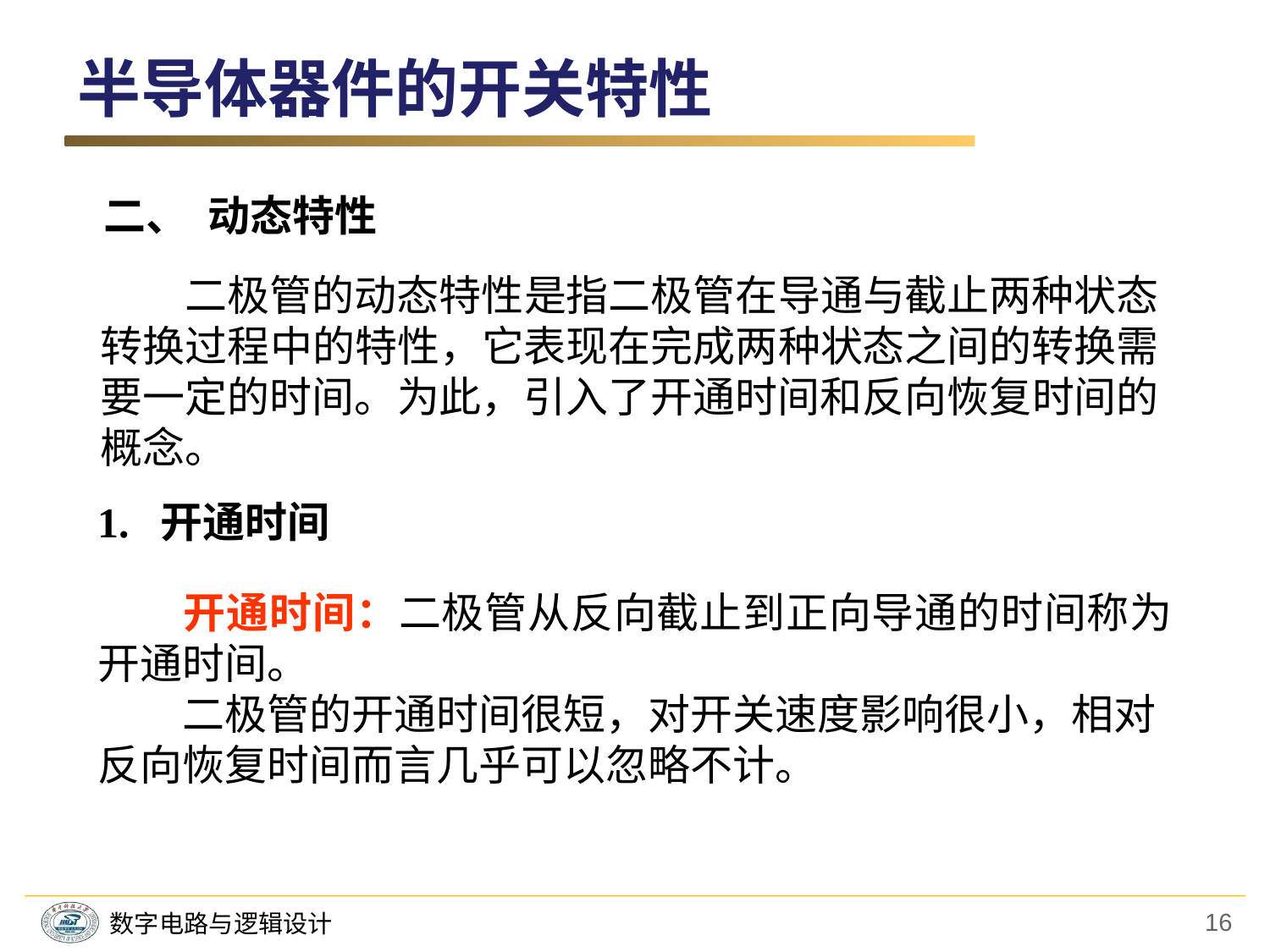

半导体器件的开关特性
二、  动态特性
　　二极管的动态特性是指二极管在导通与截止两种状态转换过程中的特性，它表现在完成两种状态之间的转换需要一定的时间。为此，引入了开通时间和反向恢复时间的概念。
1.  开通时间
　　开通时间：二极管从反向截止到正向导通的时间称为开通时间。
　　二极管的开通时间很短，对开关速度影响很小，相对反向恢复时间而言几乎可以忽略不计。
16
数字电路与逻辑设计